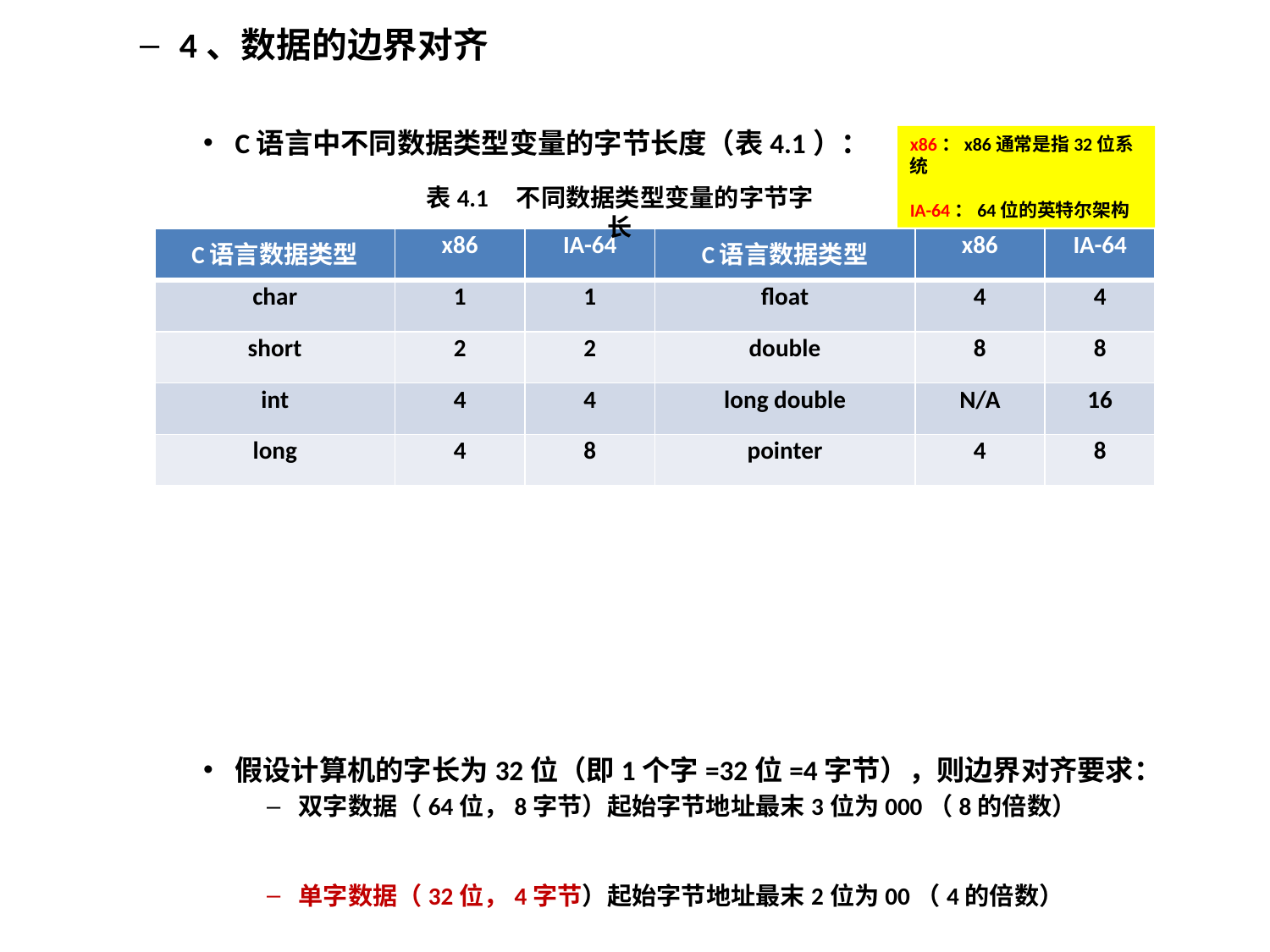

4、数据的边界对齐

C语言中不同数据类型变量的字节长度（表4.1）：

假设计算机的字长为32位（即1个字=32位=4字节），则边界对齐要求：
双字数据（64位，8字节）起始字节地址最末3位为000（8的倍数）

单字数据（32位，4字节）起始字节地址最末2位为00（4的倍数）

半字数据（16位，2字节）起始字节地址最末1位为0（2的倍数）

单字节数据（8位，1字节）起始字节地址可以任意
x86：x86通常是指32位系统

IA-64：64位的英特尔架构
表4.1    不同数据类型变量的字节字长
| C语言数据类型 | x86 | IA-64 | C语言数据类型 | x86 | IA-64 |
| --- | --- | --- | --- | --- | --- |
| char | 1 | 1 | float | 4 | 4 |
| short | 2 | 2 | double | 8 | 8 |
| int | 4 | 4 | long double | N/A | 16 |
| long | 4 | 8 | pointer | 4 | 8 |